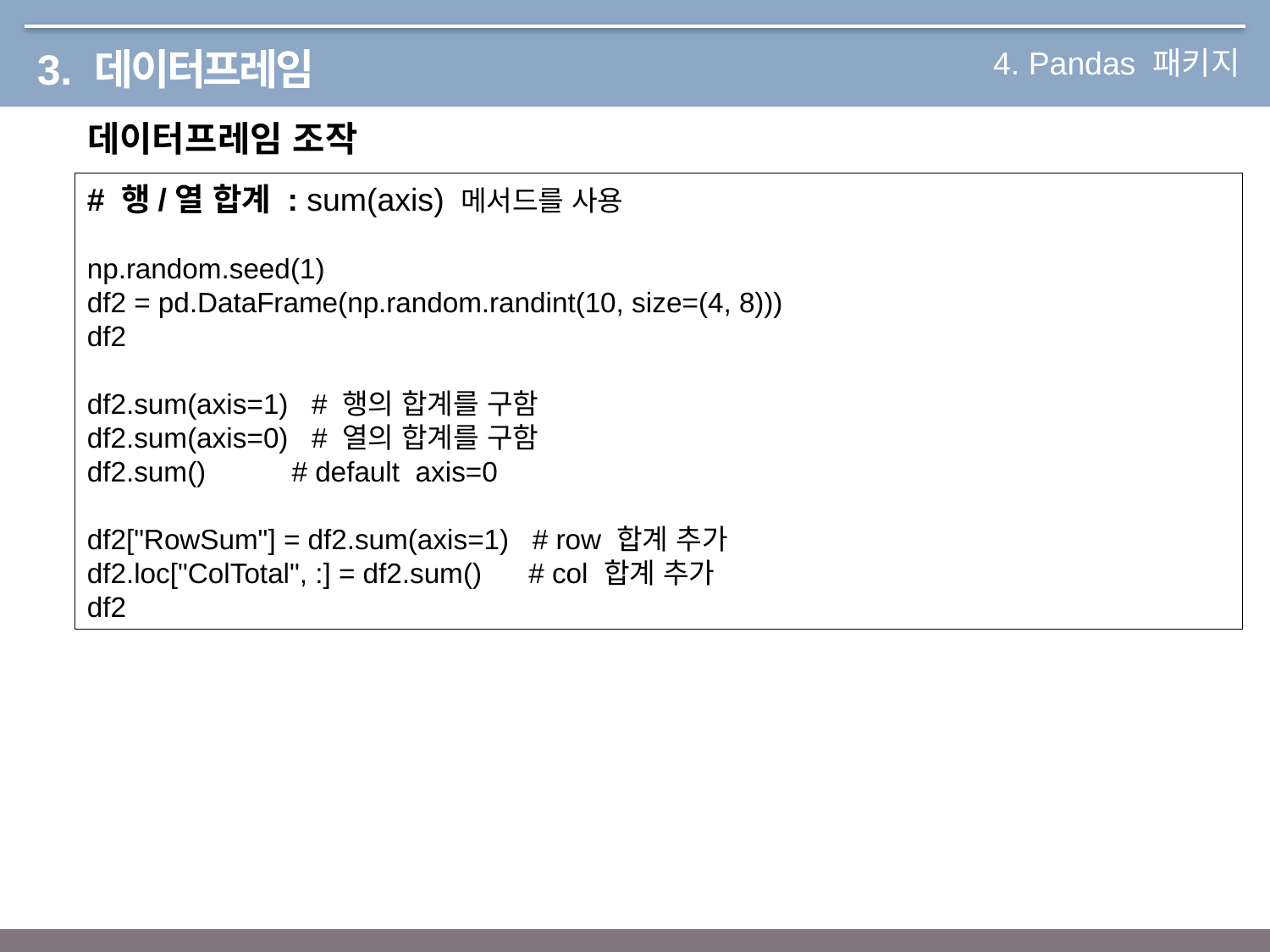

4. Pandas 패키지
3. 데이터프레임
데이터프레임 조작
# 행/열 합계 : sum(axis) 메서드를 사용
np.random.seed(1)
df2 = pd.DataFrame(np.random.randint(10, size=(4, 8)))
df2

df2.sum(axis=1)   # 행의 합계를 구함
df2.sum(axis=0)   # 열의 합계를 구함
df2.sum()           # default  axis=0

df2["RowSum"] = df2.sum(axis=1)   # row 합계 추가
df2.loc["ColTotal", :] = df2.sum()      # col 합계 추가
df2